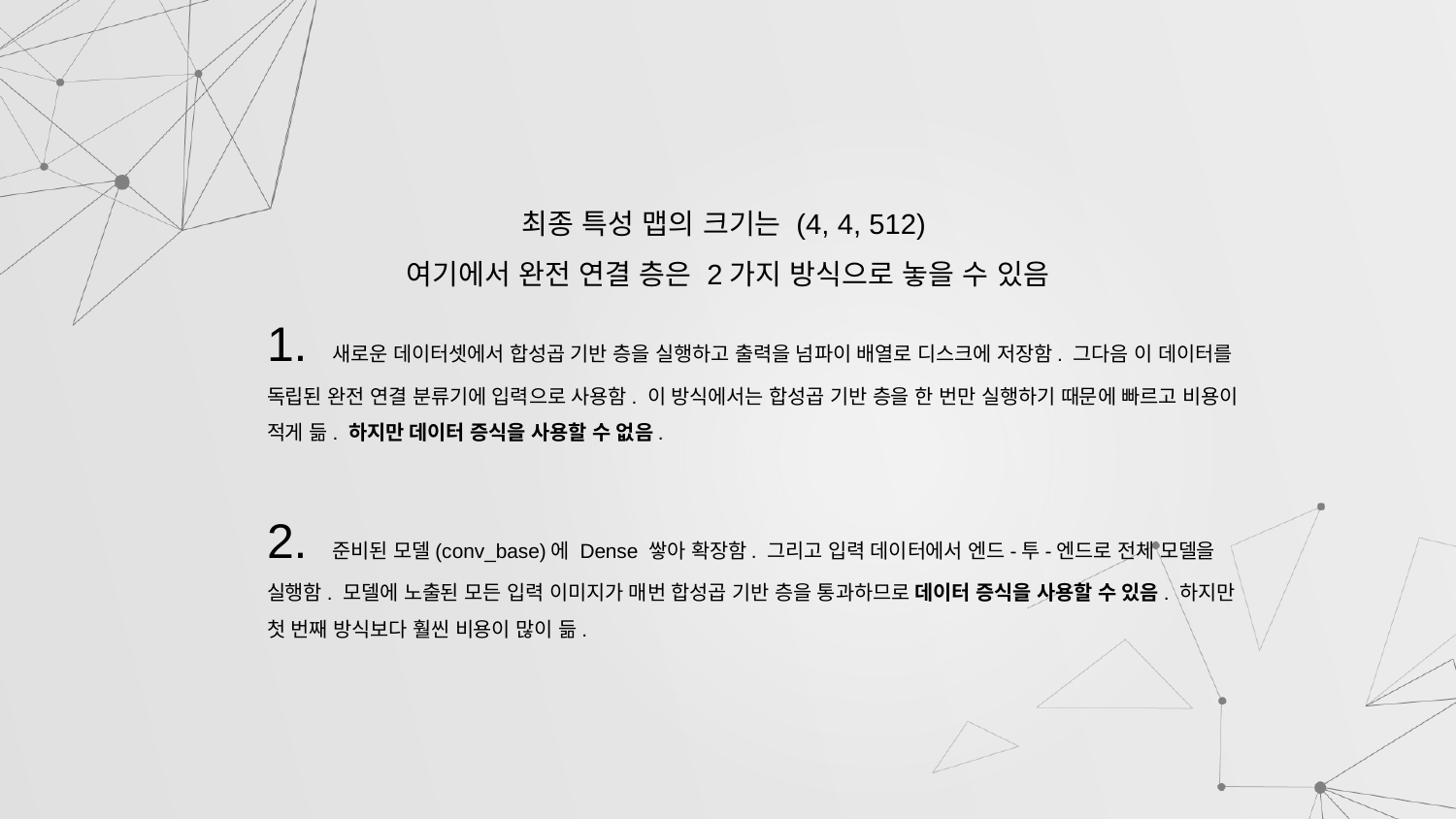

최종 특성 맵의 크기는 (4, 4, 512)
여기에서 완전 연결 층은 2가지 방식으로 놓을 수 있음
1. 새로운 데이터셋에서 합성곱 기반 층을 실행하고 출력을 넘파이 배열로 디스크에 저장함. 그다음 이 데이터를 독립된 완전 연결 분류기에 입력으로 사용함. 이 방식에서는 합성곱 기반 층을 한 번만 실행하기 때문에 빠르고 비용이 적게 듦. 하지만 데이터 증식을 사용할 수 없음.

2. 준비된 모델(conv_base)에 Dense 쌓아 확장함. 그리고 입력 데이터에서 엔드-투-엔드로 전체 모델을 실행함. 모델에 노출된 모든 입력 이미지가 매번 합성곱 기반 층을 통과하므로 데이터 증식을 사용할 수 있음. 하지만 첫 번째 방식보다 훨씬 비용이 많이 듦.